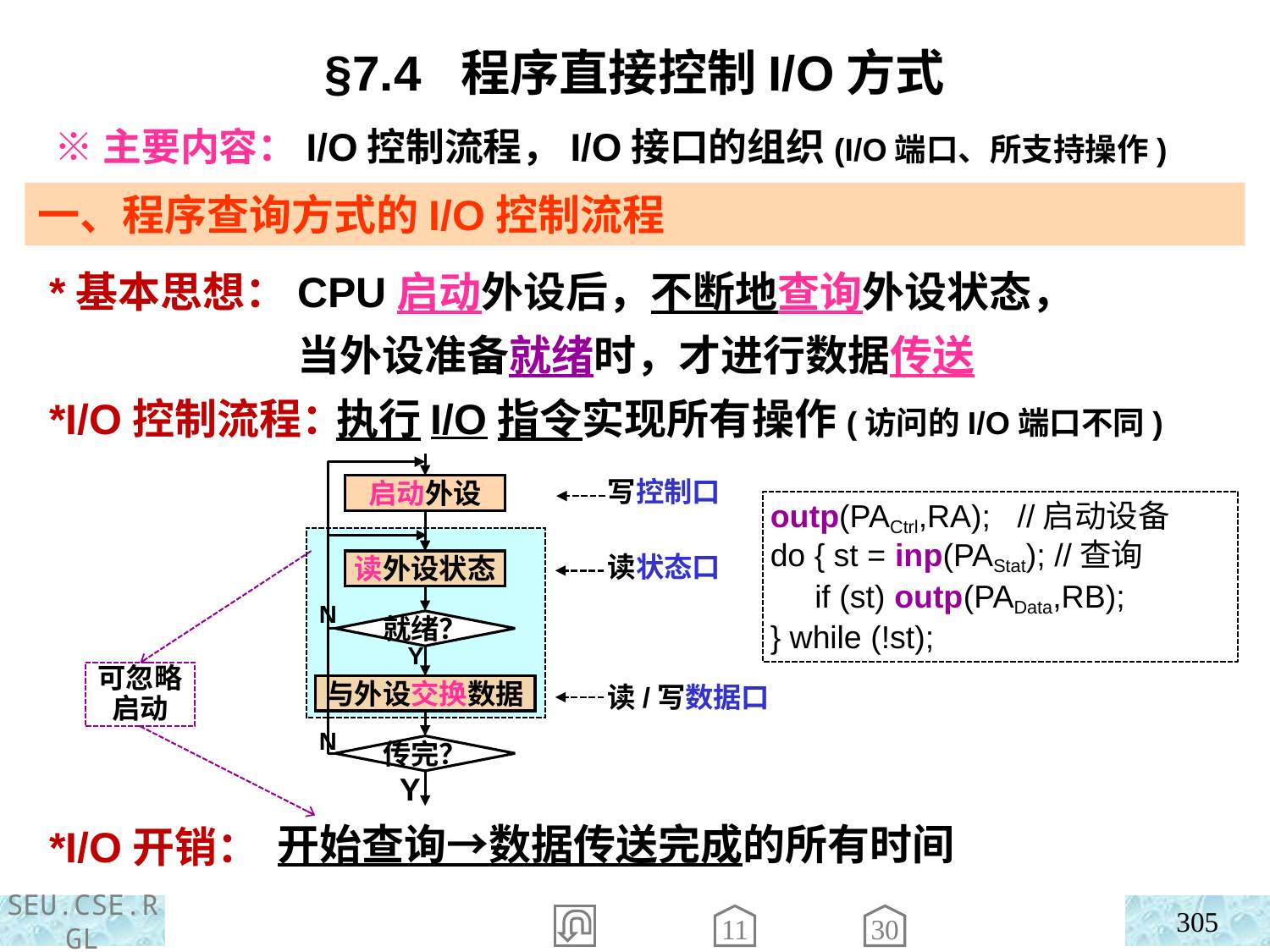

§7.4  程序直接控制I/O方式
  ※主要内容：I/O控制流程，I/O接口的组织(I/O端口、所支持操作)
一、程序查询方式的I/O控制流程
 *基本思想：

 *I/O控制流程：

 *I/O开销：
CPU启动外设后，不断地查询外设状态，
当外设准备就绪时，才进行数据传送
   执行I/O指令实现所有操作(访问的I/O端口不同)
启动外设

读外设状态
N
就绪？
Y
与外设交换数据
N
传完？
Y
写控制口
读状态口
读/写数据口
outp(PACtrl,RA);   //启动设备
do { st = inp(PAStat); //查询
     if (st) outp(PAData,RB);
} while (!st);
可忽略启动
开始查询→数据传送完成的所有时间
305

11
30